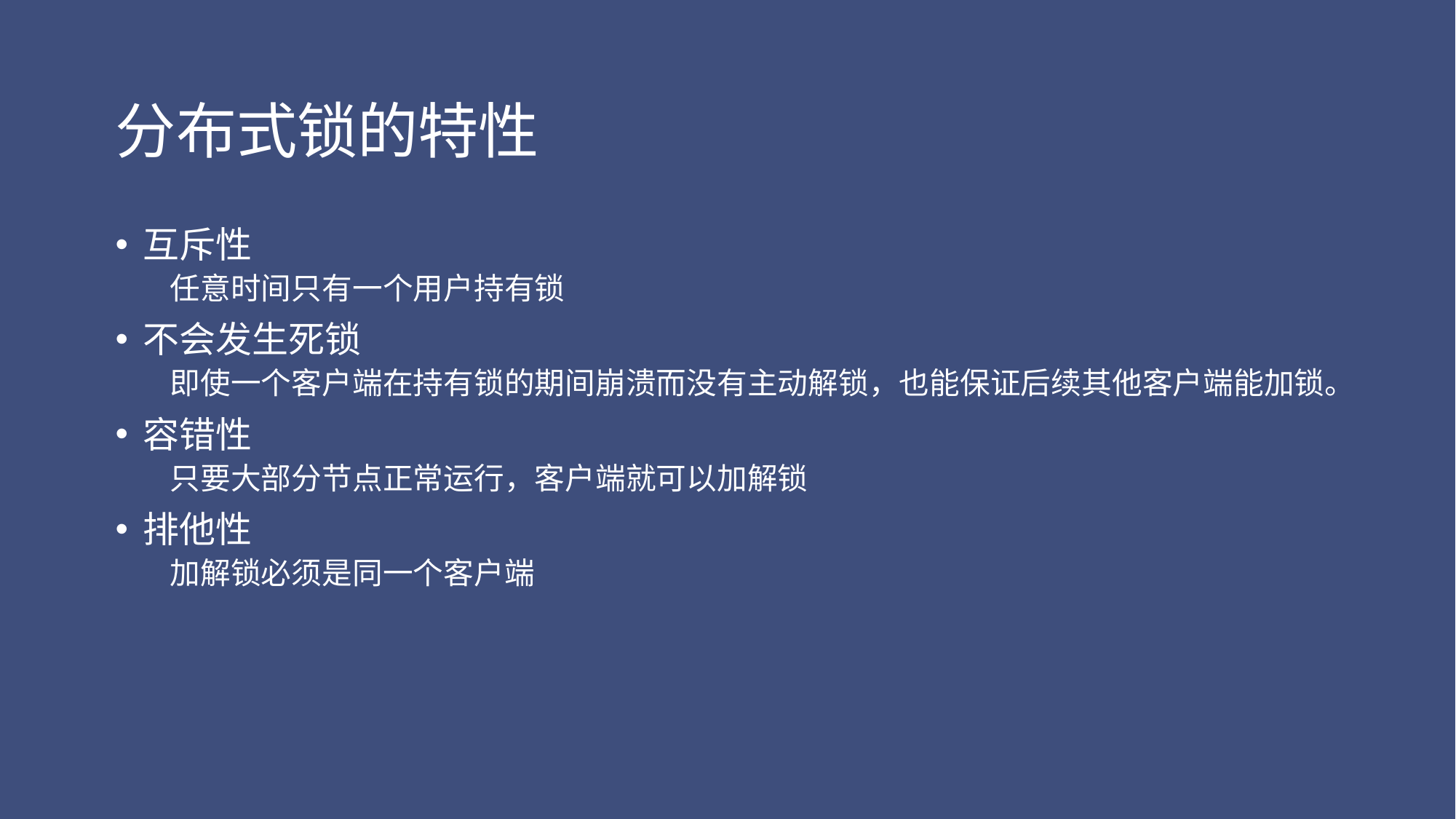

# 分布式锁的特性
互斥性
任意时间只有一个用户持有锁
不会发生死锁
即使一个客户端在持有锁的期间崩溃而没有主动解锁，也能保证后续其他客户端能加锁。
容错性
只要大部分节点正常运行，客户端就可以加解锁
排他性
加解锁必须是同一个客户端